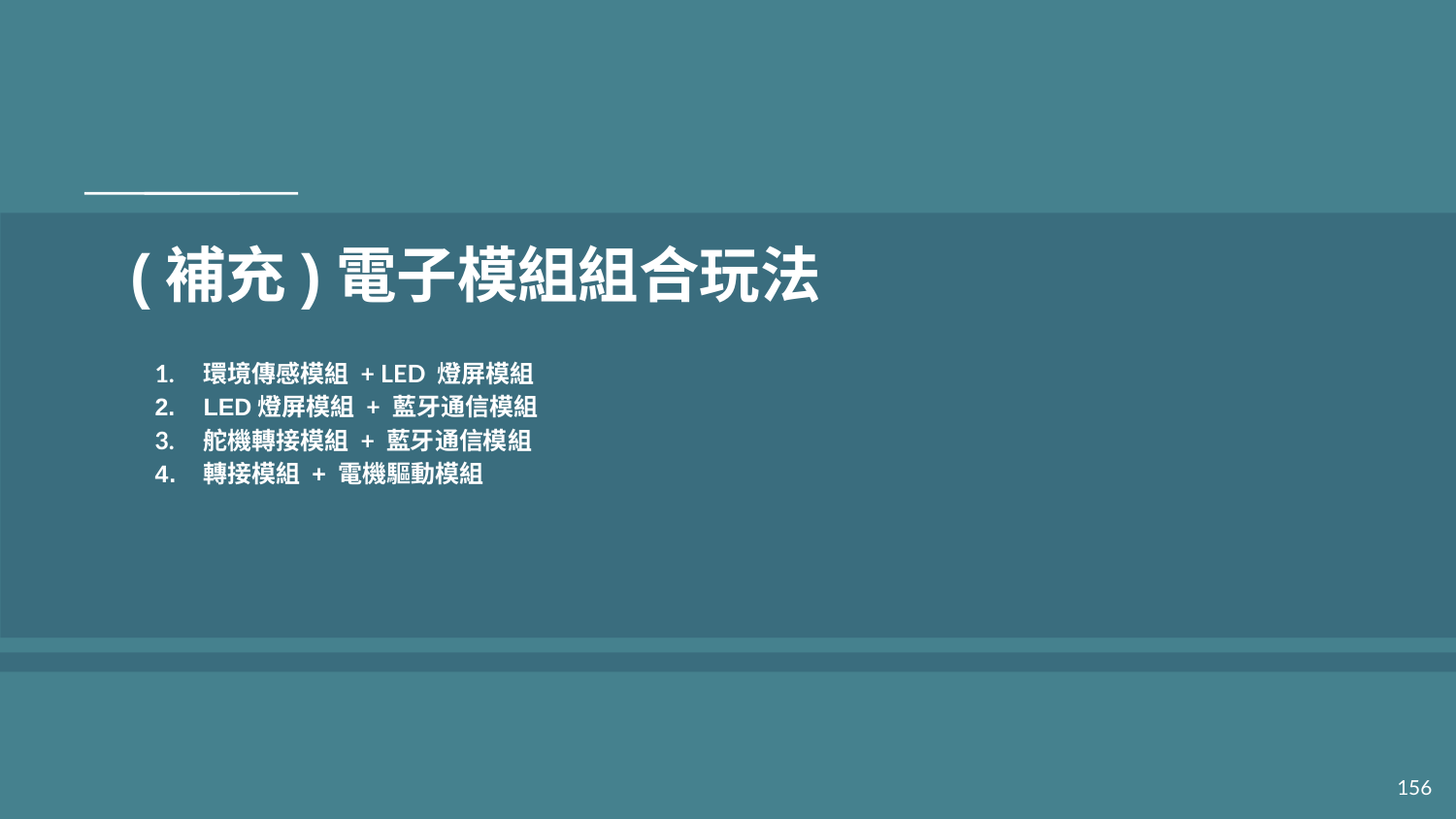

# (補充)電子模組組合玩法
環境傳感模組 + LED 燈屏模組
LED燈屏模組 + 藍牙通信模組
舵機轉接模組 + 藍牙通信模組
轉接模組 + 電機驅動模組
156